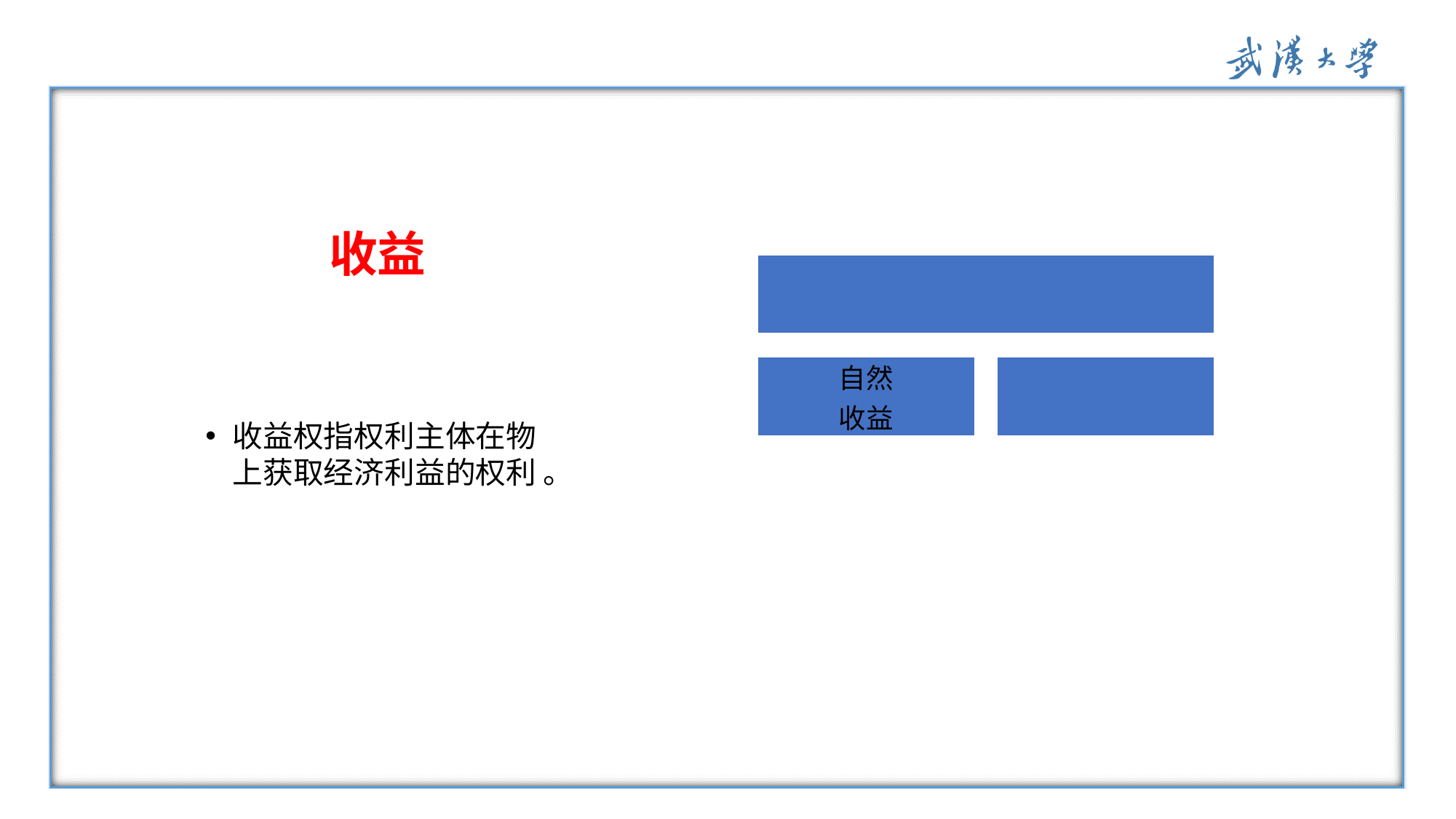

收益
收益
自然
收益
收益
收益权指权利主体在物上获取经济利益的权利 。